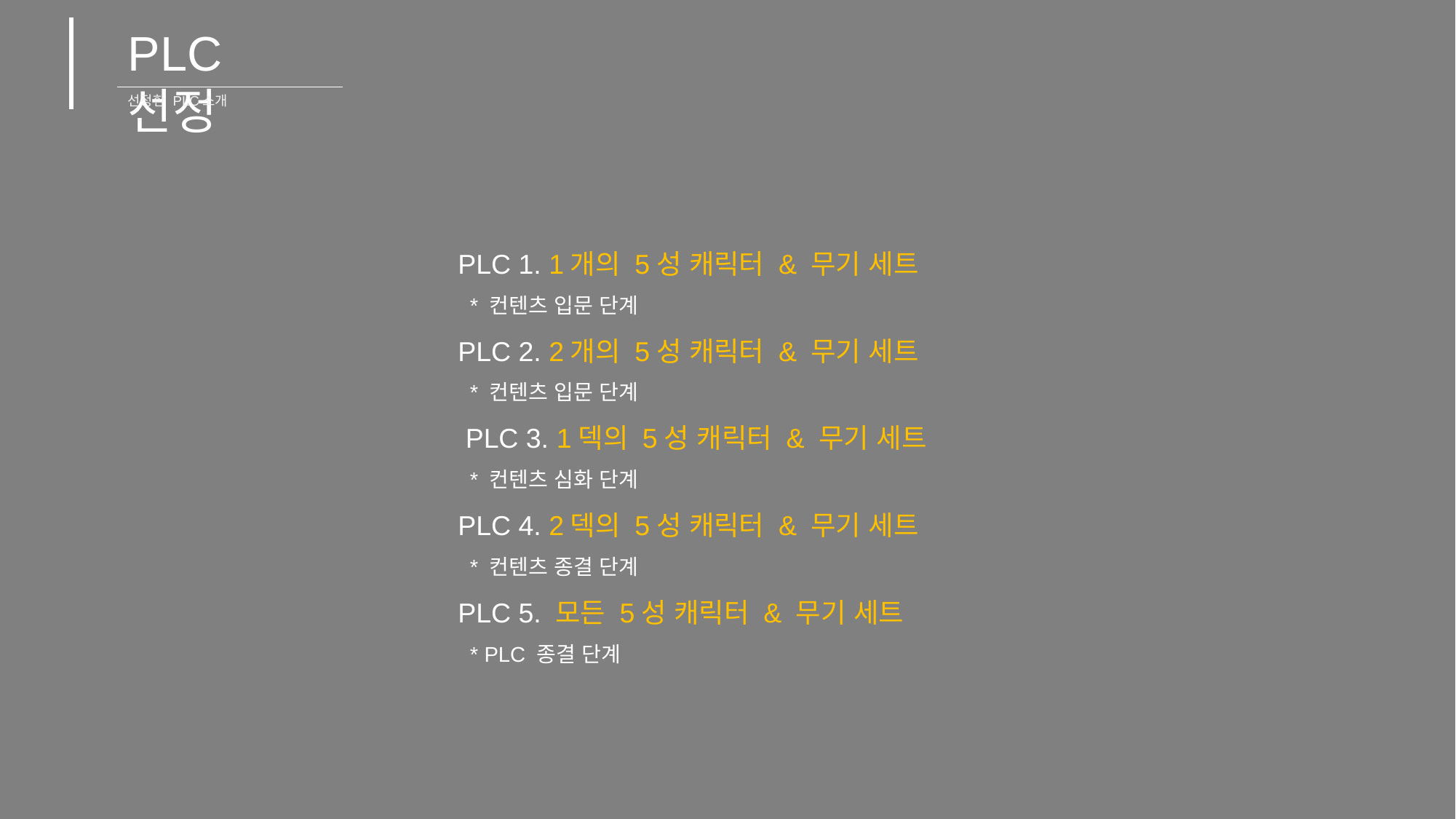

PLC 선정
선정한 PLC소개
PLC 1. 1개의 5성 캐릭터 & 무기 세트
  * 컨텐츠 입문 단계
PLC 2. 2개의 5성 캐릭터 & 무기 세트
  * 컨텐츠 입문 단계
 PLC 3. 1덱의 5성 캐릭터 & 무기 세트
  * 컨텐츠 심화 단계
PLC 4. 2덱의 5성 캐릭터 & 무기 세트
  * 컨텐츠 종결 단계
PLC 5. 모든 5성 캐릭터 & 무기 세트
  * PLC 종결 단계